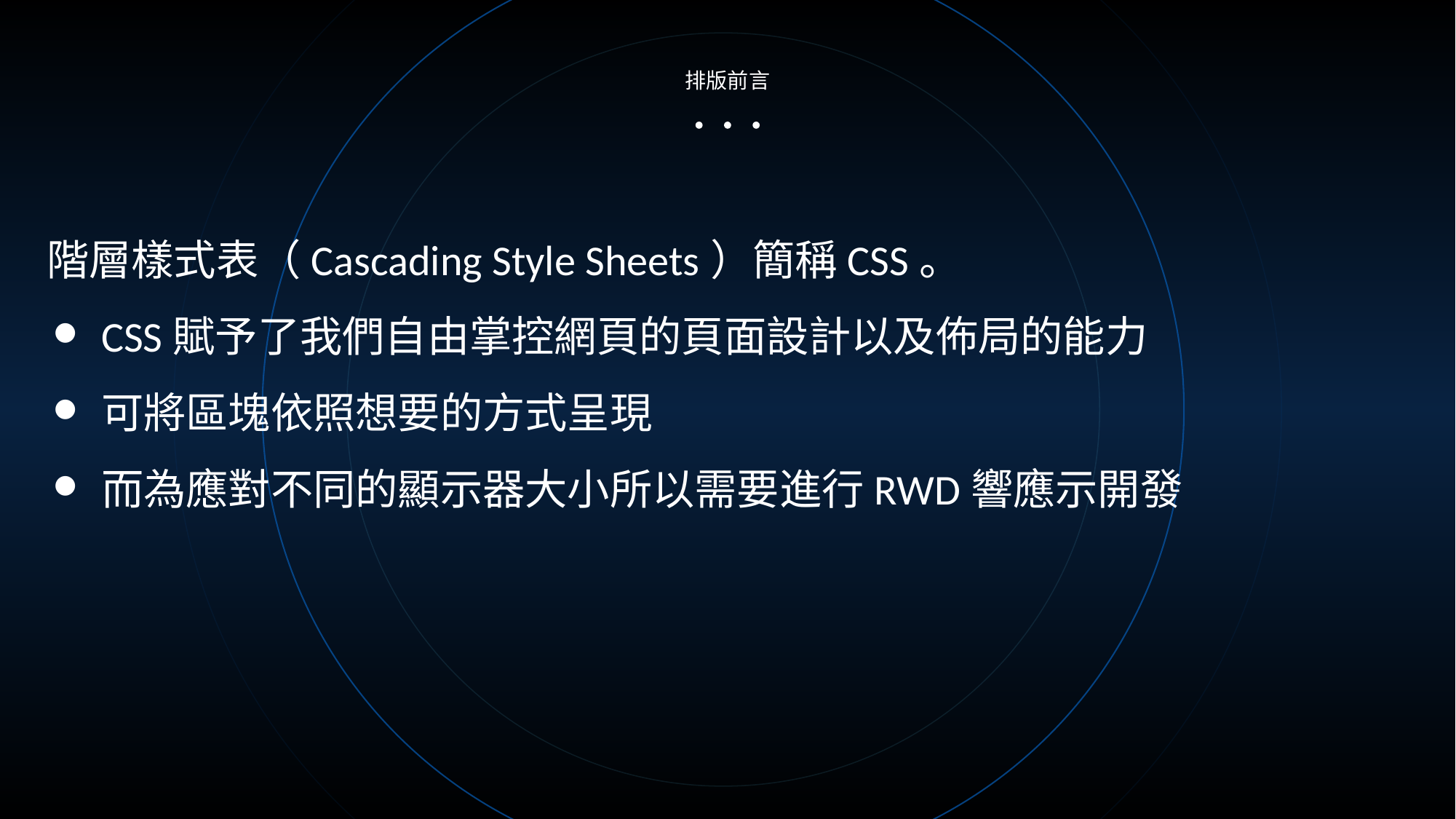

排版前言

階層樣式表（Cascading Style Sheets）簡稱CSS。
CSS賦予了我們自由掌控網頁的頁面設計以及佈局的能力
可將區塊依照想要的方式呈現
而為應對不同的顯示器大小所以需要進行RWD響應示開發